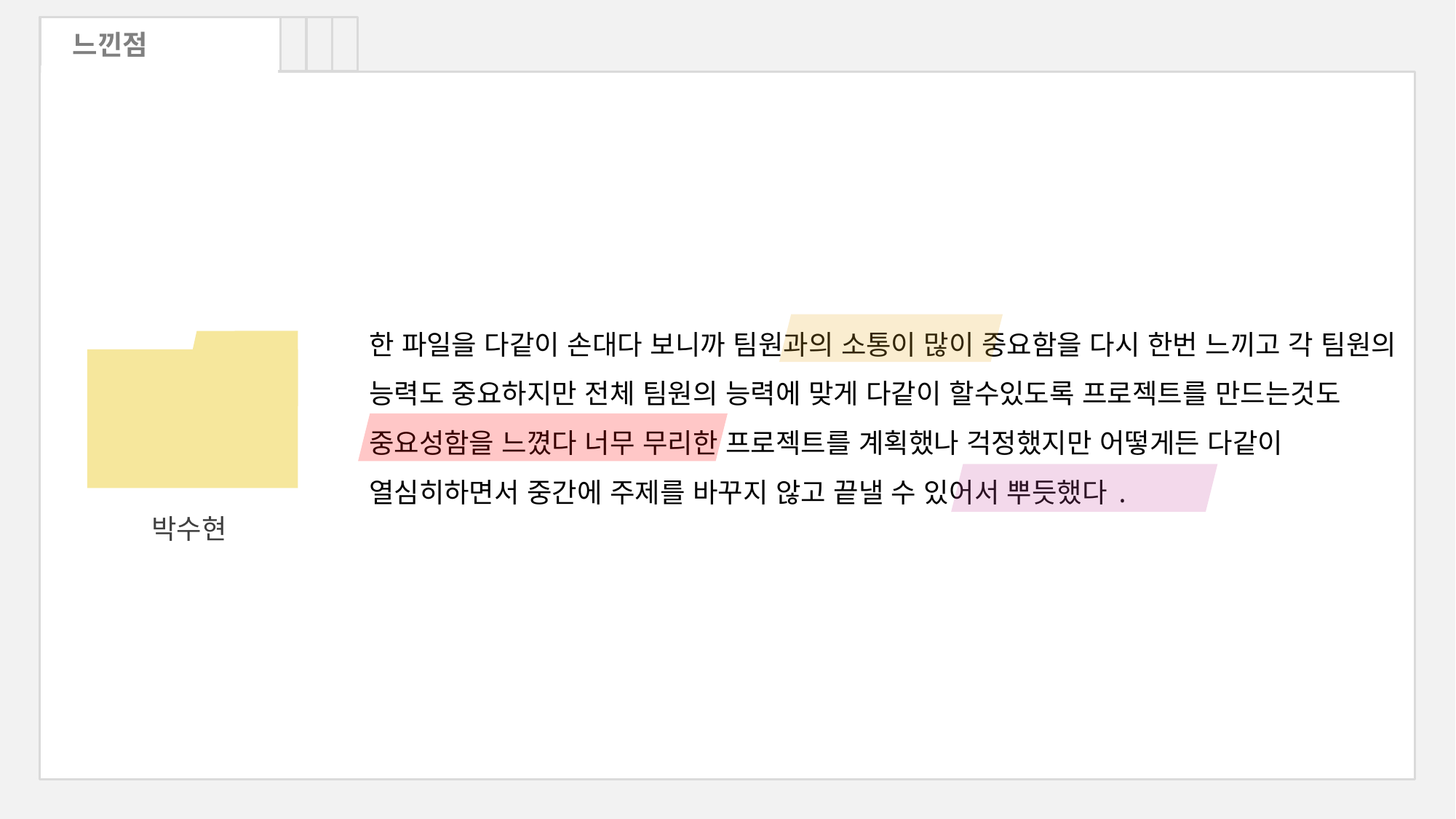

느낀점

한 파일을 다같이 손대다 보니까 팀원과의 소통이 많이 중요함을 다시 한번 느끼고 각 팀원의 능력도 중요하지만 전체 팀원의 능력에 맞게 다같이 할수있도록 프로젝트를 만드는것도 중요성함을 느꼈다 너무 무리한 프로젝트를 계획했나 걱정했지만 어떻게든 다같이 열심히하면서 중간에 주제를 바꾸지 않고 끝낼 수 있어서 뿌듯했다.

박수현